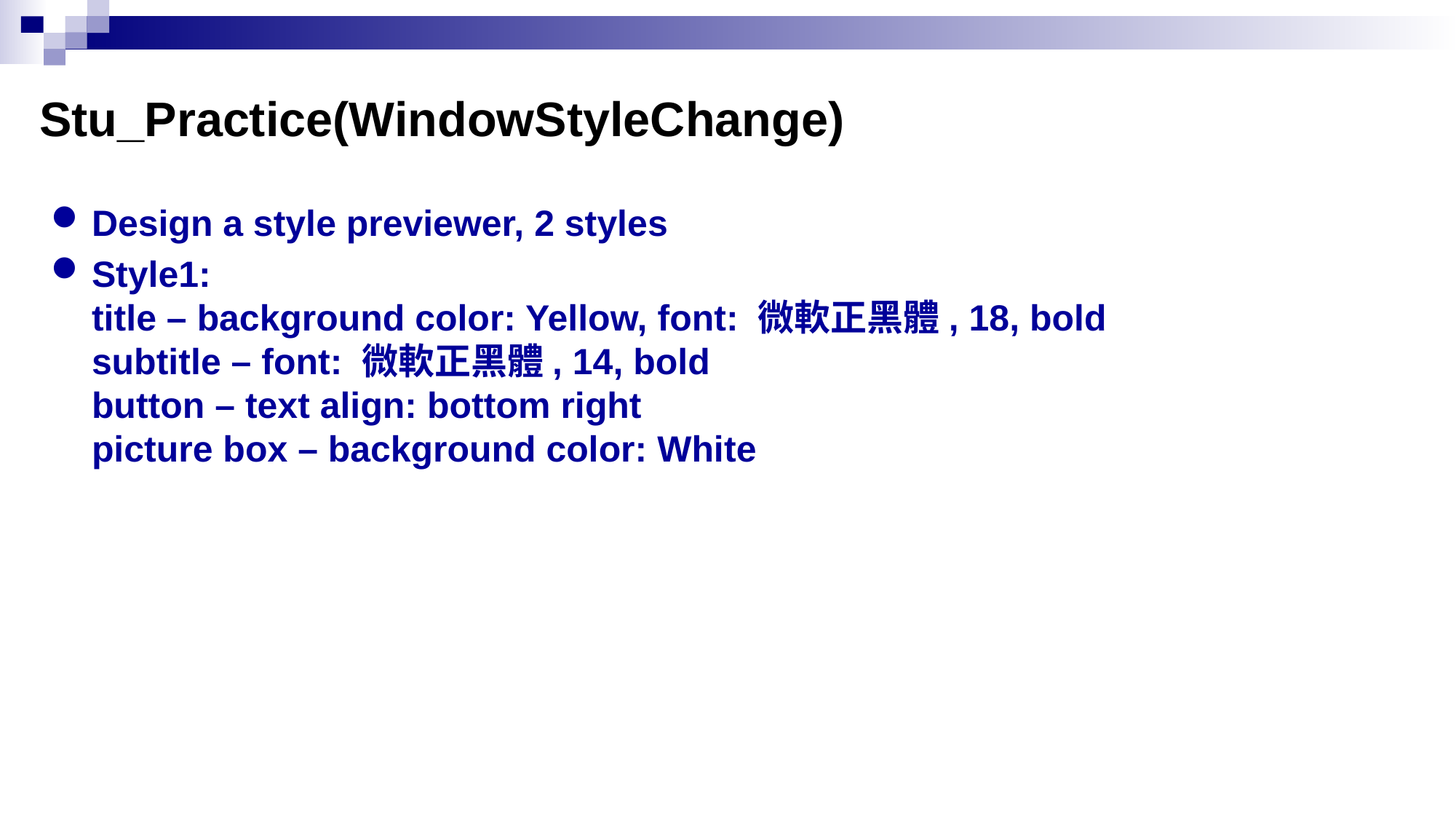

# Stu_Practice(WindowStyleChange)
Design a style previewer, 2 styles
Style1:
title – background color: Yellow, font: 微軟正黑體, 18, bold
subtitle – font: 微軟正黑體, 14, bold
button – text align: bottom right
picture box – background color: White